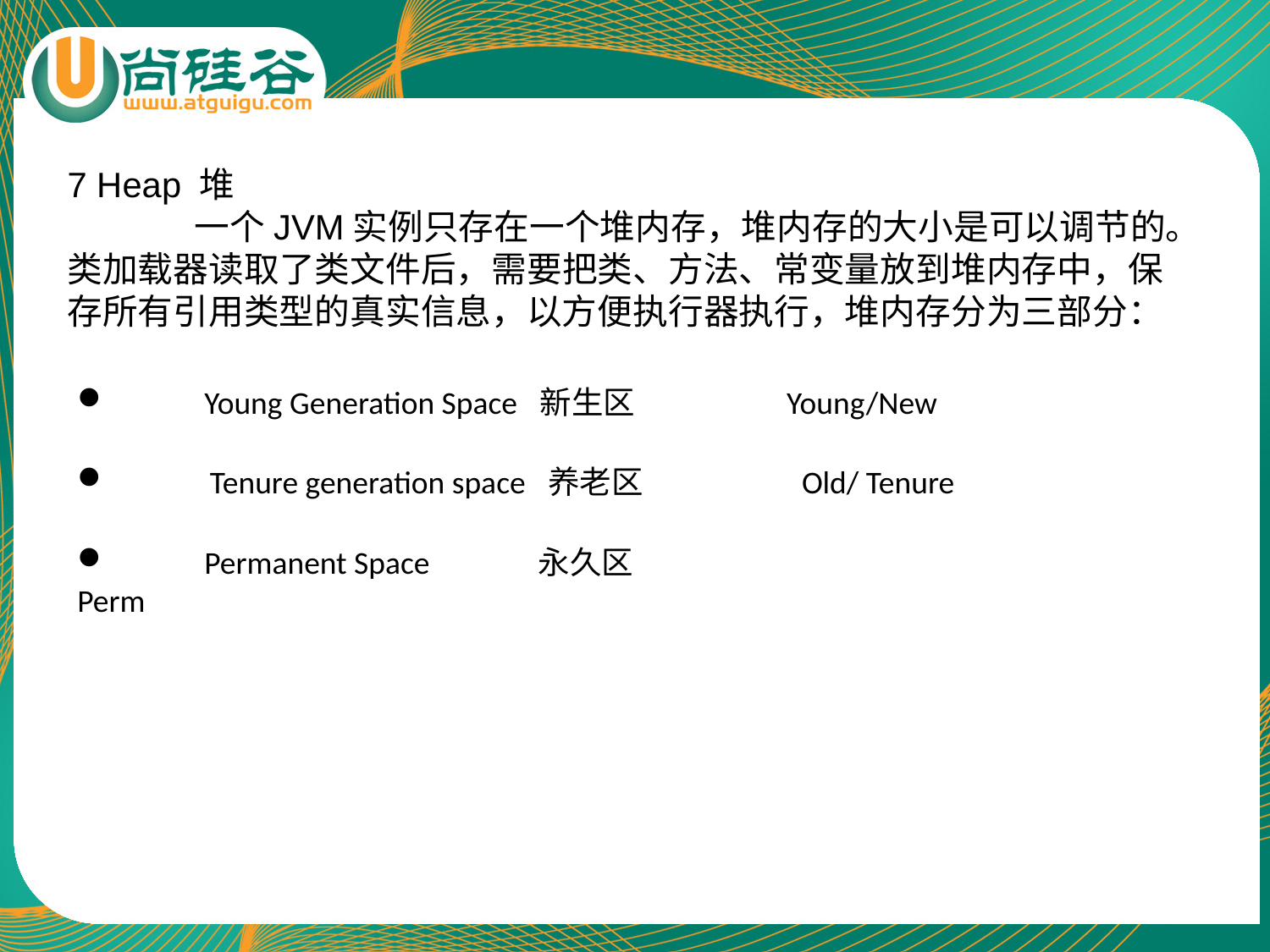

7 Heap 堆
	一个JVM实例只存在一个堆内存，堆内存的大小是可以调节的。类加载器读取了类文件后，需要把类、方法、常变量放到堆内存中，保存所有引用类型的真实信息，以方便执行器执行，堆内存分为三部分：
 	Young Generation Space  新生区                    Young/New
              Tenure generation space  养老区                     Old/ Tenure
 	Permanent Space              永久区                         Perm